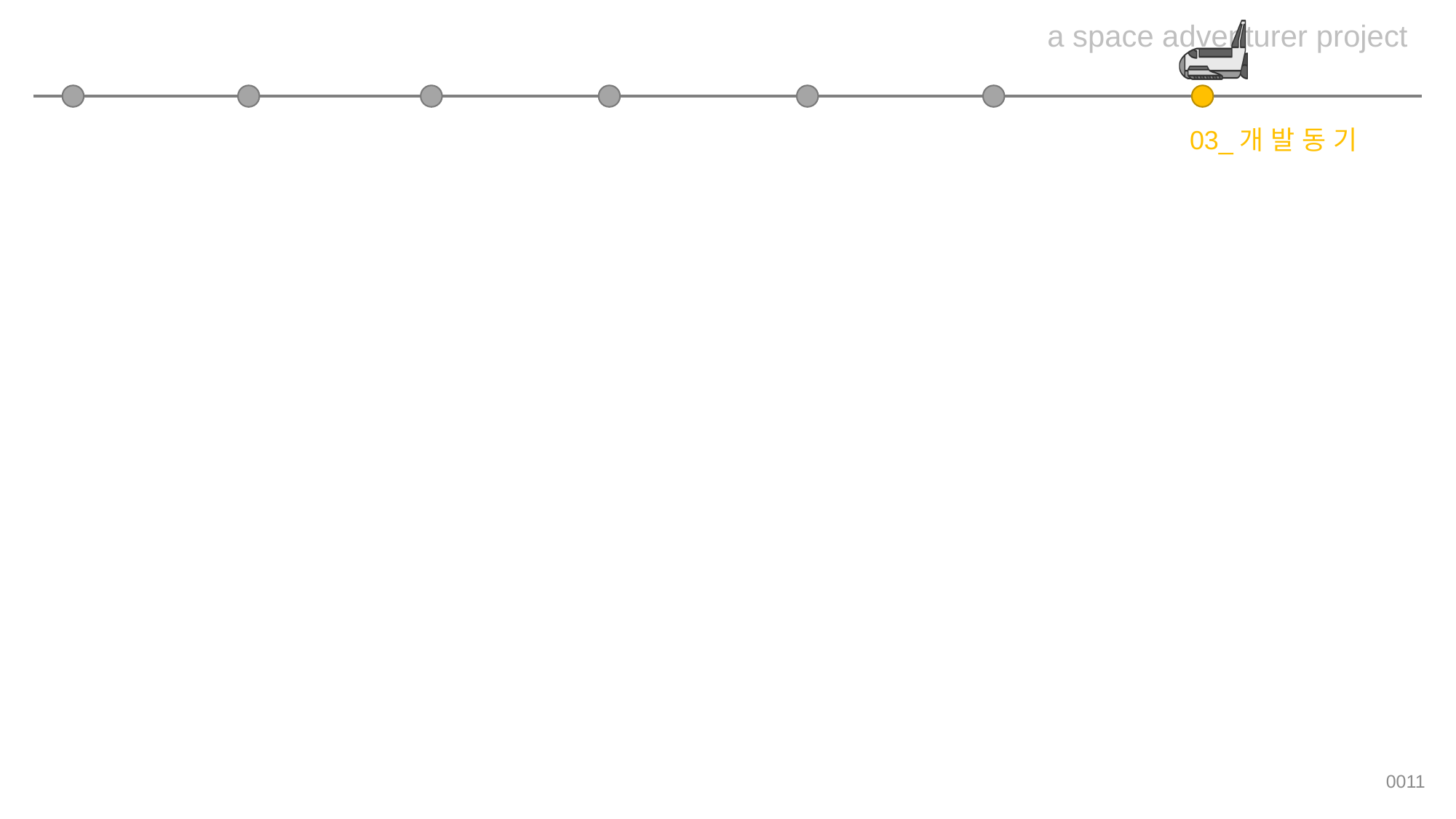

a space adventurer project

03_개 발 동 기
0011